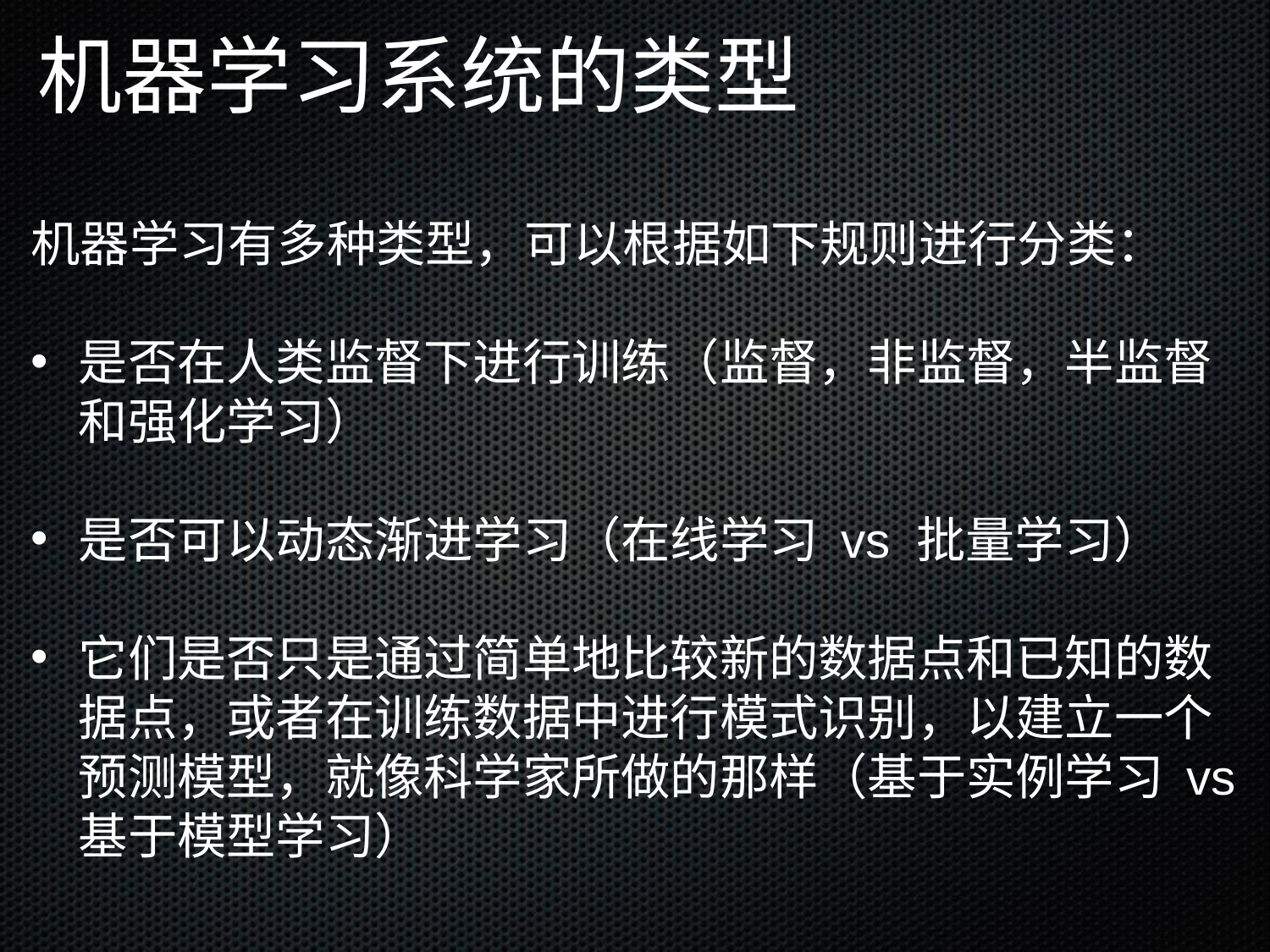

机器学习系统的类型
机器学习有多种类型，可以根据如下规则进行分类：

是否在人类监督下进行训练（监督，非监督，半监督和强化学习）

是否可以动态渐进学习（在线学习 vs 批量学习）

它们是否只是通过简单地比较新的数据点和已知的数据点，或者在训练数据中进行模式识别，以建立一个预测模型，就像科学家所做的那样（基于实例学习 vs 基于模型学习）